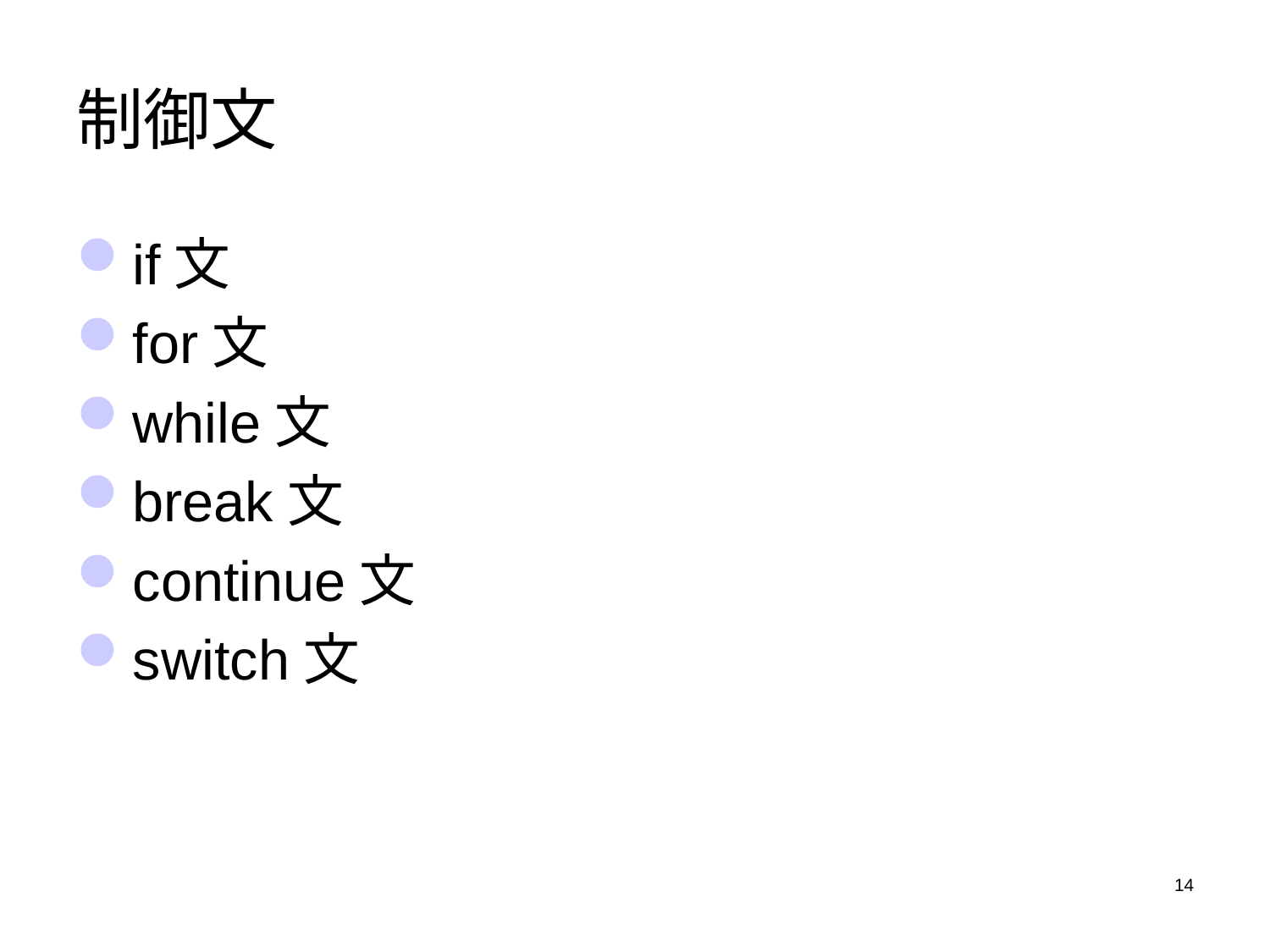

# 制御文
if文
for文
while文
break文
continue文
switch文
14